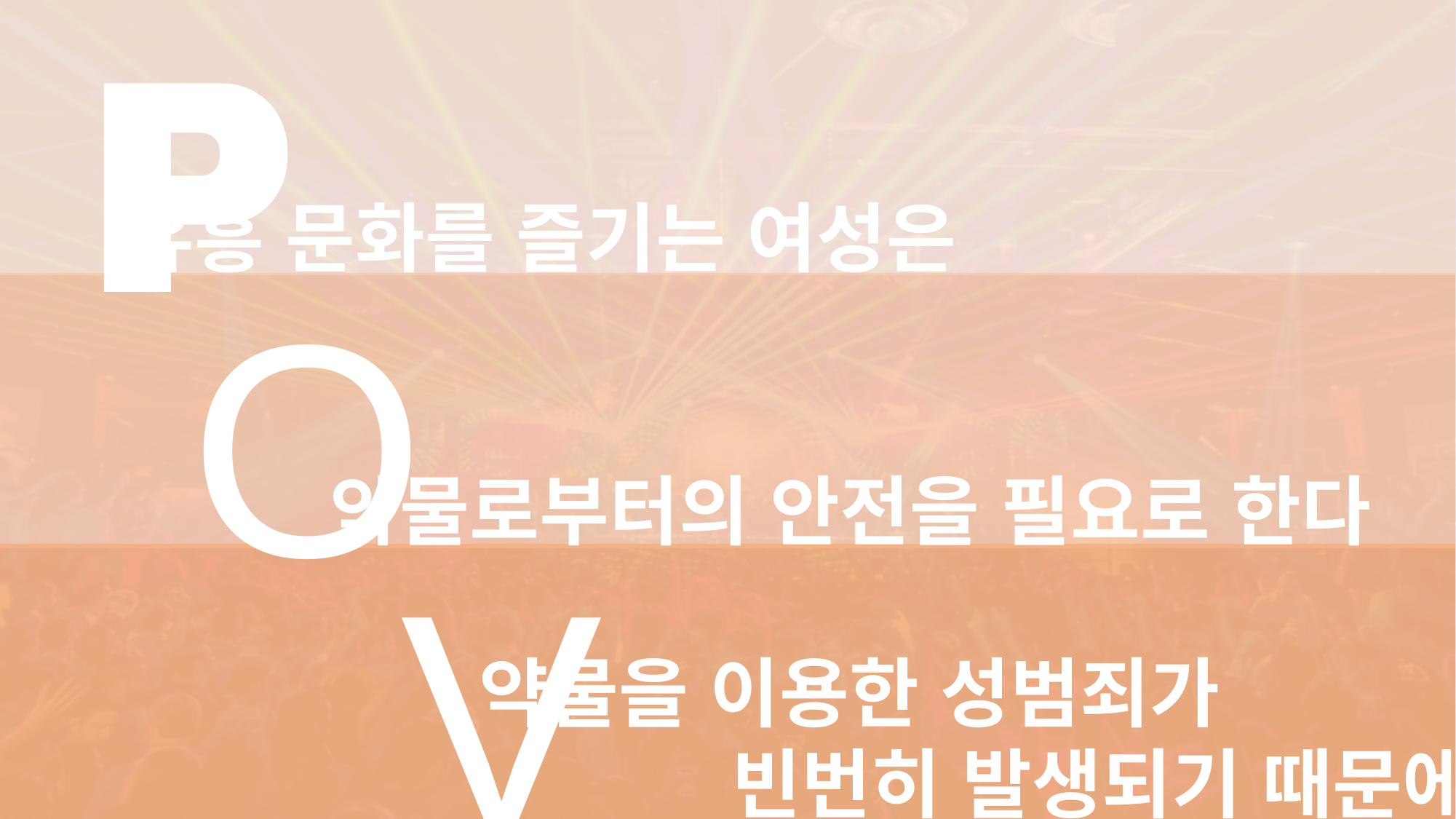

P
유흥 문화를 즐기는 여성은
O

약물로부터의 안전을 필요로 한다
V

약물을 이용한 성범죄가
           빈번히 발생되기 때문에